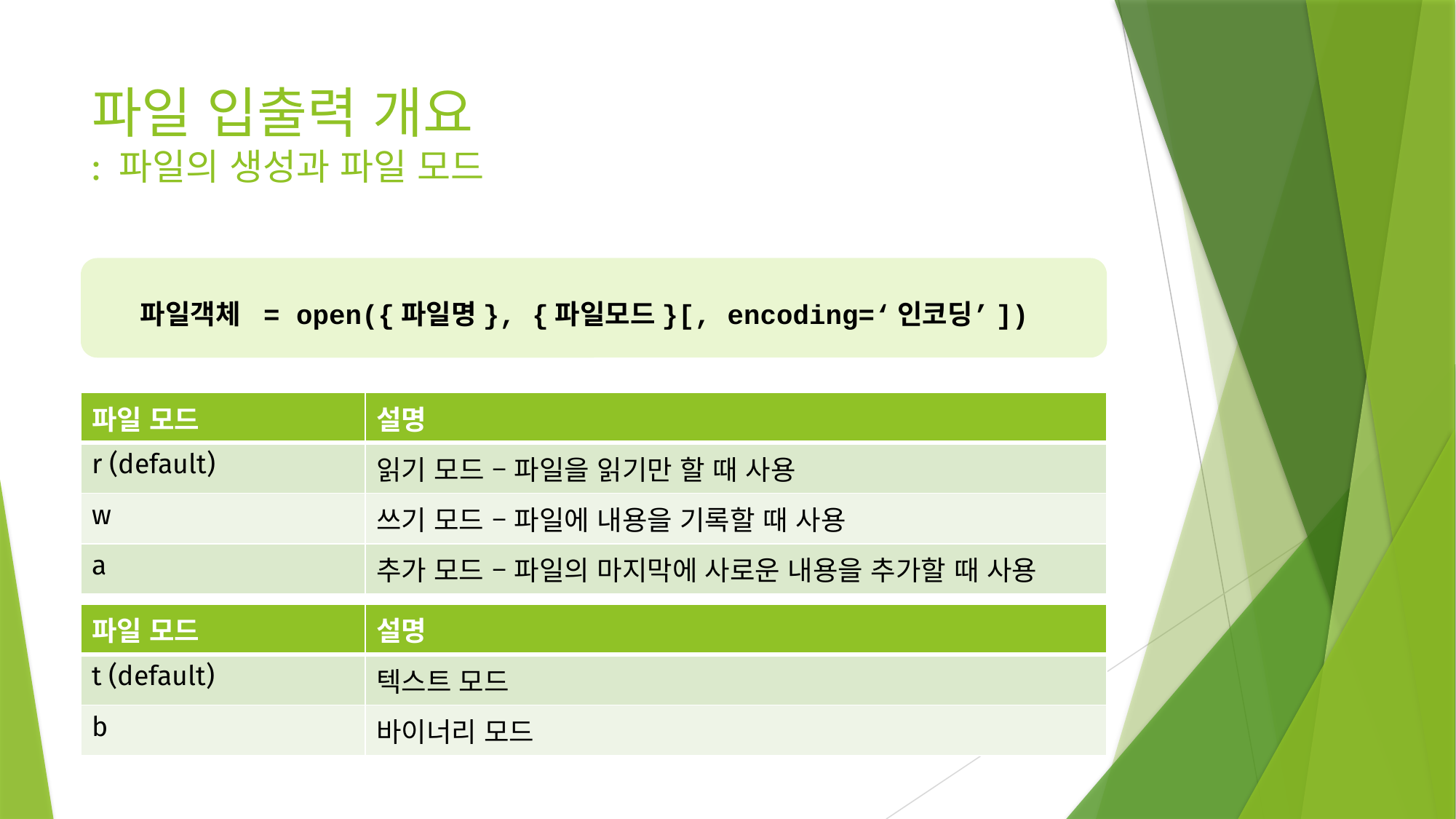

# 파일 입출력 개요 : 파일의 생성과 파일 모드

파일객체 = open({파일명}, {파일모드}[, encoding=‘인코딩’])

| 파일 모드 | 설명 |
| --- | --- |
| r (default) | 읽기 모드 – 파일을 읽기만 할 때 사용 |
| w | 쓰기 모드 – 파일에 내용을 기록할 때 사용 |
| a | 추가 모드 – 파일의 마지막에 사로운 내용을 추가할 때 사용 |
| 파일 모드 | 설명 |
| --- | --- |
| t (default) | 텍스트 모드 |
| b | 바이너리 모드 |